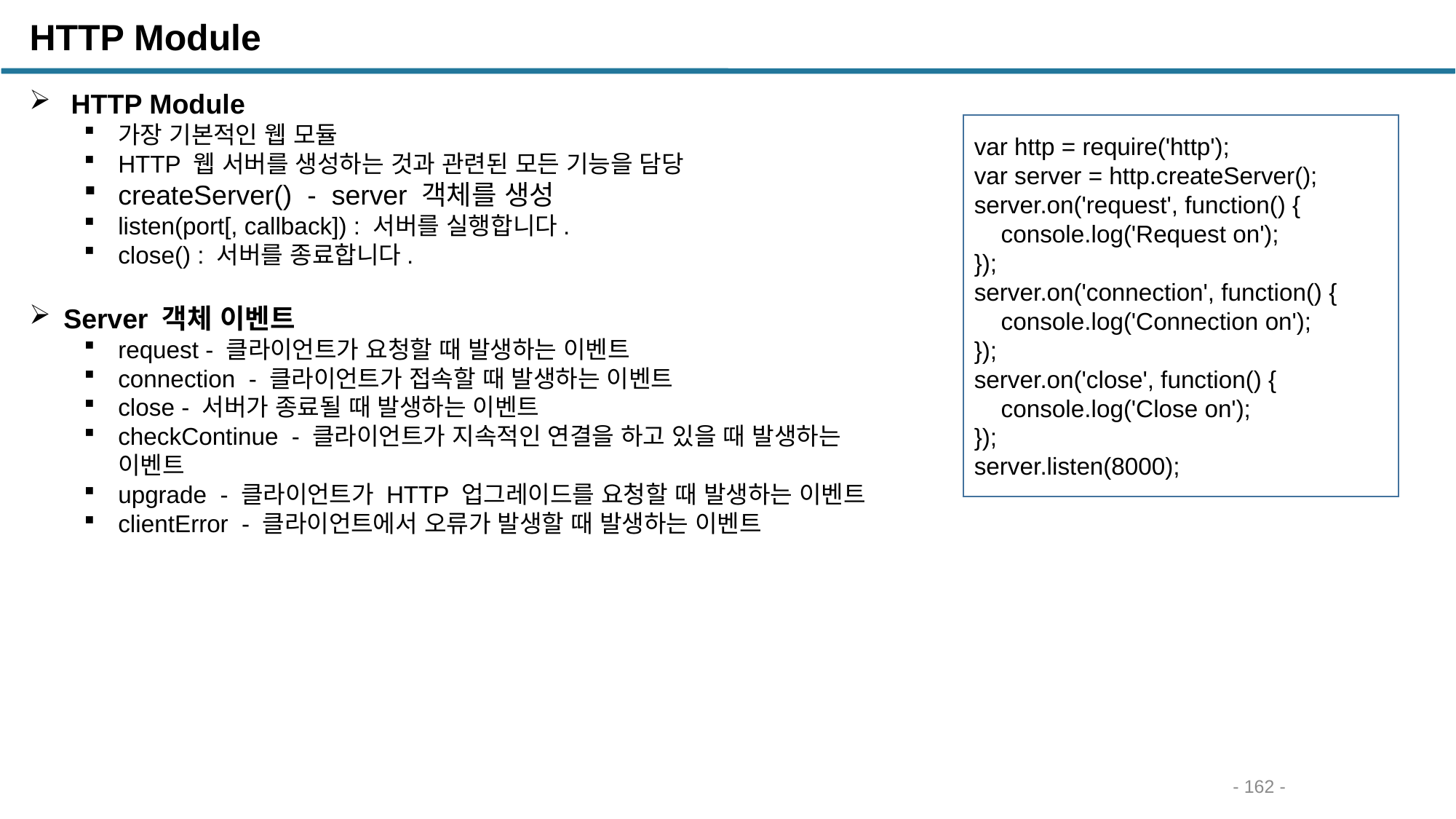

HTTP Module
 HTTP Module
가장 기본적인 웹 모듈
HTTP 웹 서버를 생성하는 것과 관련된 모든 기능을 담당
createServer()  -  server 객체를 생성
listen(port[, callback]) : 서버를 실행합니다.
close() : 서버를 종료합니다.

Server 객체 이벤트
request - 클라이언트가 요청할 때 발생하는 이벤트
connection  - 클라이언트가 접속할 때 발생하는 이벤트
close - 서버가 종료될 때 발생하는 이벤트
checkContinue  - 클라이언트가 지속적인 연결을 하고 있을 때 발생하는 이벤트
upgrade  - 클라이언트가 HTTP 업그레이드를 요청할 때 발생하는 이벤트
clientError  - 클라이언트에서 오류가 발생할 때 발생하는 이벤트

var http = require('http');
var server = http.createServer();
server.on('request', function() {
    console.log('Request on');
});
server.on('connection', function() {
    console.log('Connection on');
});
server.on('close', function() {
    console.log('Close on');
});
server.listen(8000);
- 162 -